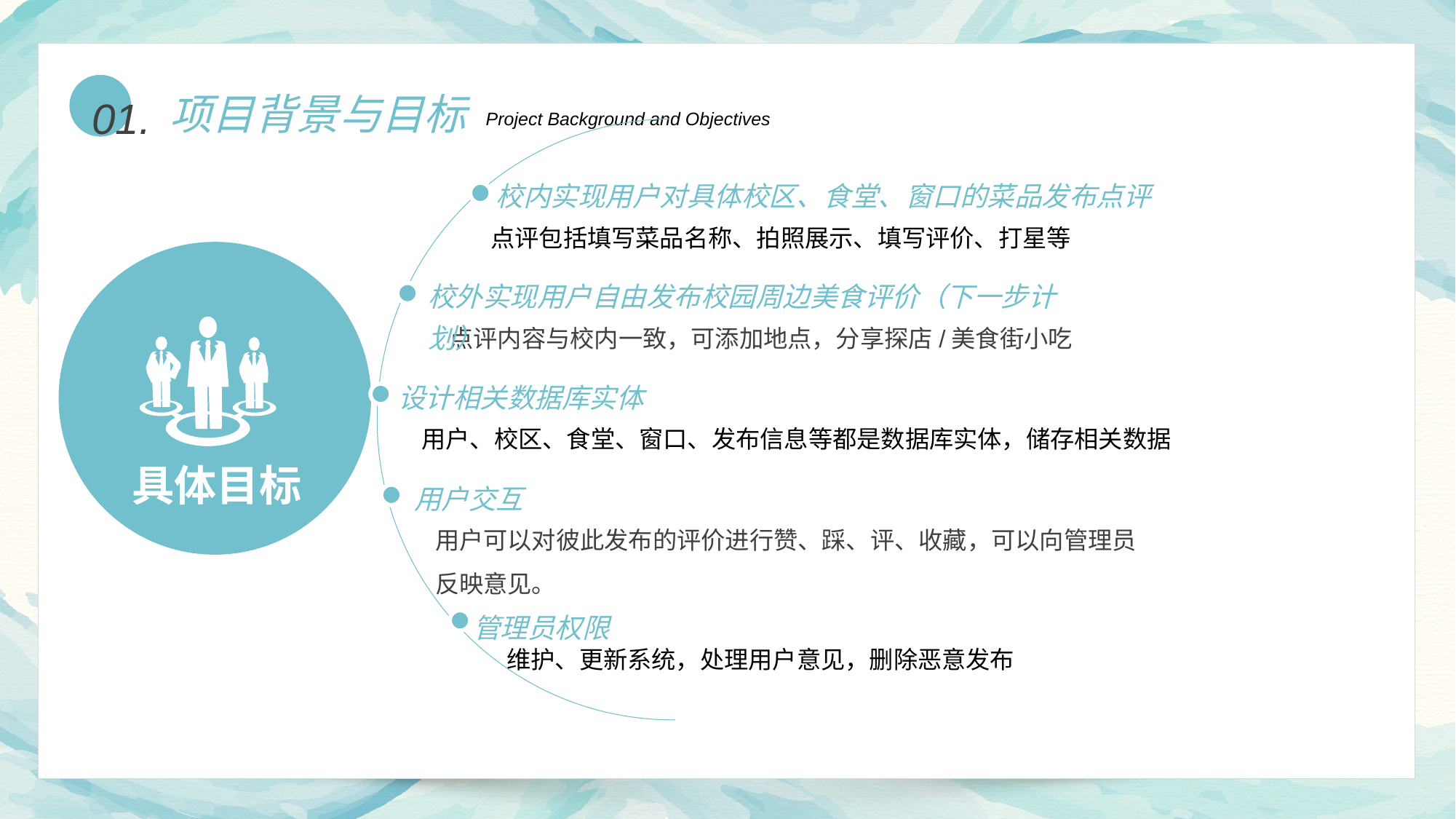

01.
项目背景与目标
Project Background and Objectives

校内实现用户对具体校区、食堂、窗口的菜品发布点评

校外实现用户自由发布校园周边美食评价（下一步计划）

点评内容与校内一致，可添加地点，分享探店/美食街小吃

设计相关数据库实体

用户可以对彼此发布的评价进行赞、踩、评、收藏，可以向管理员反映意见。
点评包括填写菜品名称、拍照展示、填写评价、打星等
用户、校区、食堂、窗口、发布信息等都是数据库实体，储存相关数据
具体目标
用户交互

管理员权限

维护、更新系统，处理用户意见，删除恶意发布